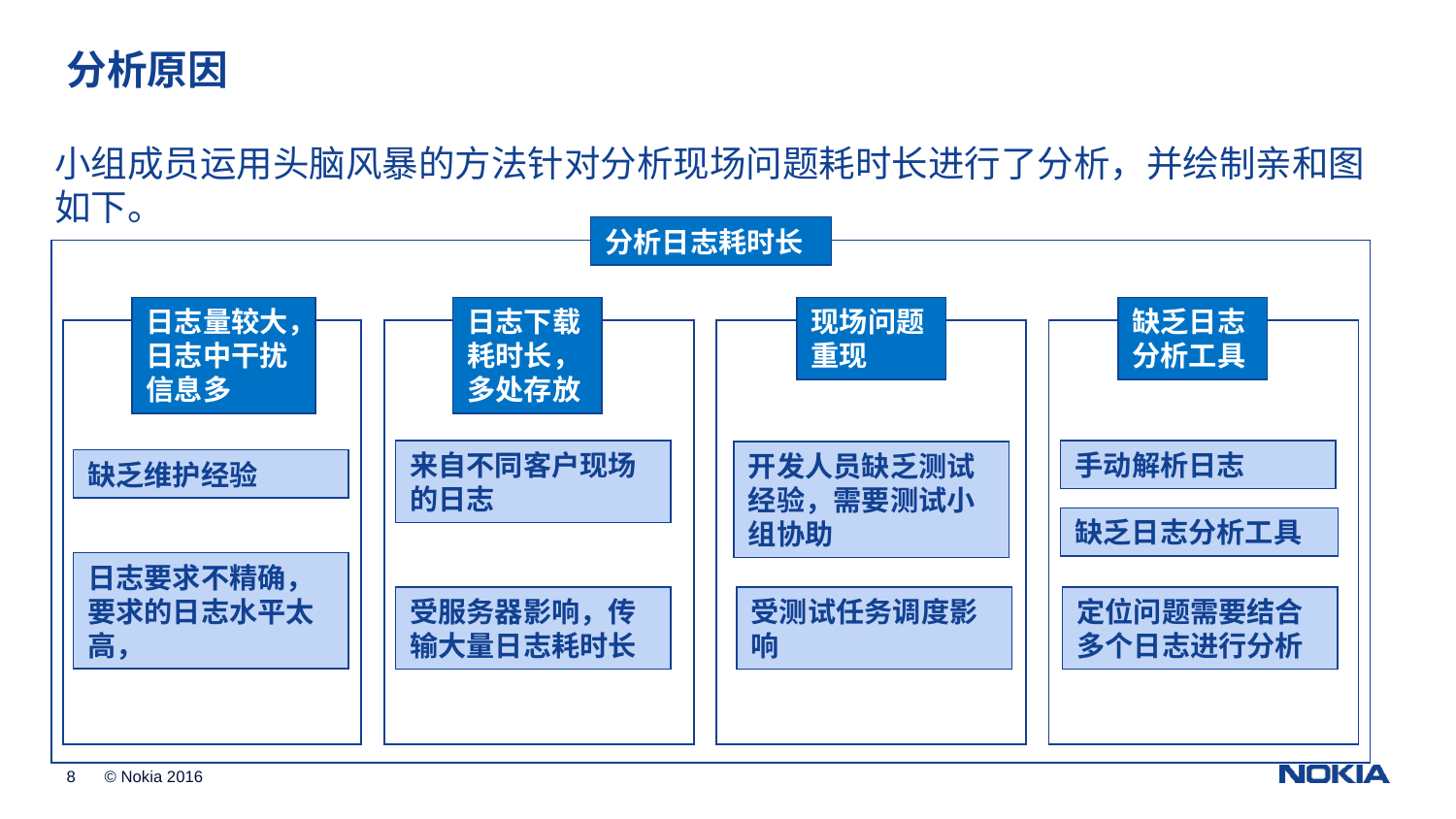

# 分析原因
小组成员运用头脑风暴的方法针对分析现场问题耗时长进行了分析，并绘制亲和图如下。

分析日志耗时长

日志量较大，日志中干扰信息多
日志下载耗时长，多处存放
现场问题重现
缺乏日志分析工具

来自不同客户现场的日志
手动解析日志
开发人员缺乏测试经验，需要测试小组协助
缺乏维护经验
缺乏日志分析工具
日志要求不精确，要求的日志水平太高，
受服务器影响，传输大量日志耗时长
定位问题需要结合多个日志进行分析
受测试任务调度影响